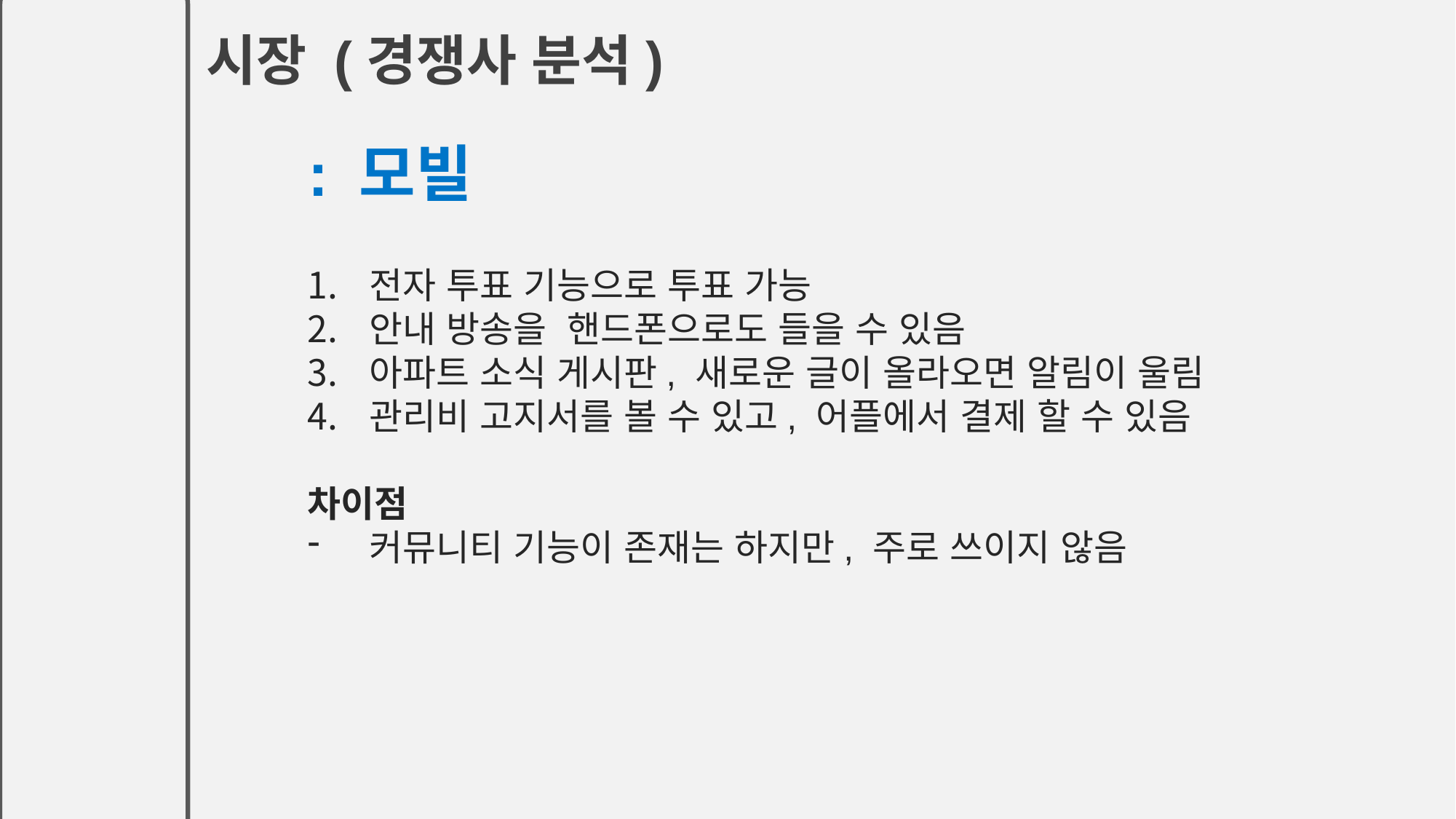

시장 (경쟁사 분석)
# : 모빌
전자 투표 기능으로 투표 가능
안내 방송을  핸드폰으로도 들을 수 있음
아파트 소식 게시판, 새로운 글이 올라오면 알림이 울림
관리비 고지서를 볼 수 있고, 어플에서 결제 할 수 있음

차이점
커뮤니티 기능이 존재는 하지만, 주로 쓰이지 않음